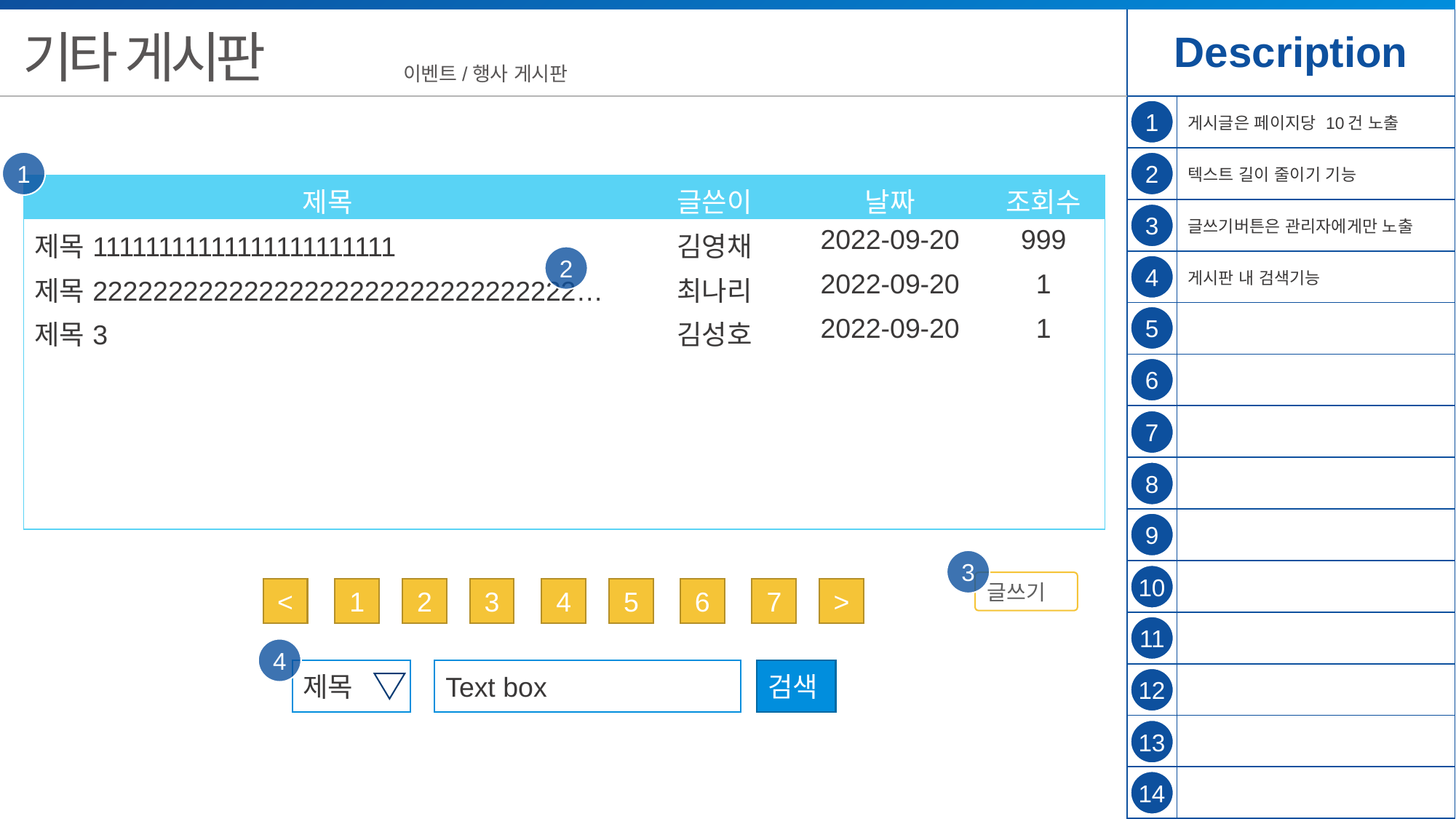

| Description |  |
| --- | --- |
|  | 게시글은 페이지당 10건 노출 |
|  | 텍스트 길이 줄이기 기능 |
|  | 글쓰기버튼은 관리자에게만 노출 |
|  | 게시판 내 검색기능 |
|  |  |
|  |  |
|  |  |
|  |  |
|  |  |
|  |  |
|  |  |
|  |  |
|  |  |
|  |  |
기타 게시판
이벤트/행사 게시판
1
1
2
| 제목 | 글쓴이 | 날짜 | 조회수 |
| --- | --- | --- | --- |
| 제목11111111111111111111111 | 김영채 | 2022-09-20 | 999 |
| 제목22222222222222222222222222222222… | 최나리 | 2022-09-20 | 1 |
| 제목3 | 김성호 | 2022-09-20 | 1 |
|  |  |  |  |
|  |  |  |  |
|  |  |  |  |
|  |  |  |  |
3
2
4
5
6
7
8
9
3
10
글쓰기
<
1
2
3
4
5
6
7
>
11
4
제목
Text box
검색
12

13
14